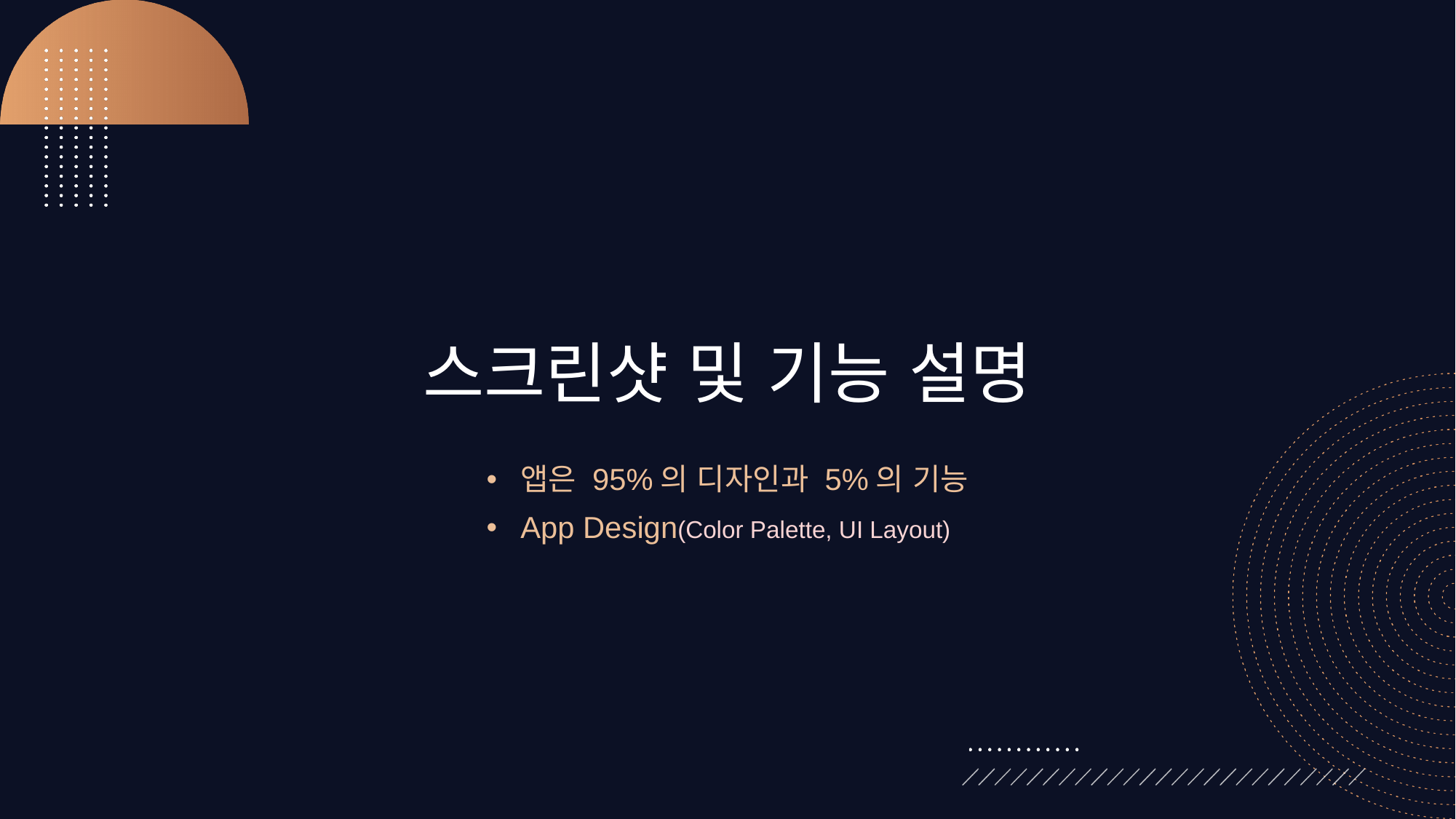

스크린샷 및 기능 설명
앱은 95%의 디자인과 5%의 기능
App Design(Color Palette, UI Layout)